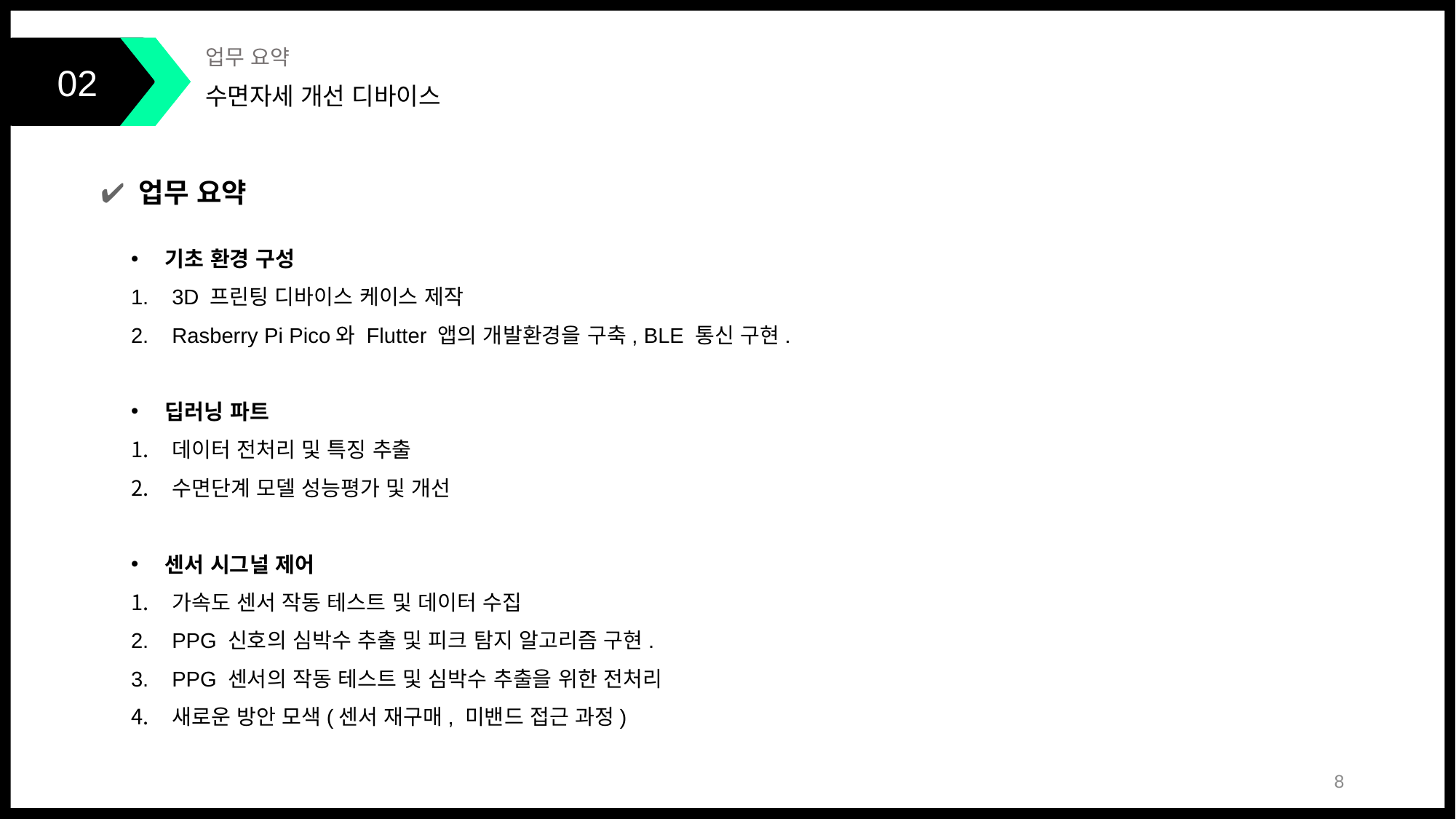

02
업무 요약
수면자세 개선 디바이스
✔ 업무 요약
기초 환경 구성
3D 프린팅 디바이스 케이스 제작
Rasberry Pi Pico와 Flutter 앱의 개발환경을 구축, BLE 통신 구현.

딥러닝 파트
데이터 전처리 및 특징 추출
수면단계 모델 성능평가 및 개선

센서 시그널 제어
가속도 센서 작동 테스트 및 데이터 수집
PPG 신호의 심박수 추출 및 피크 탐지 알고리즘 구현.
PPG 센서의 작동 테스트 및 심박수 추출을 위한 전처리
새로운 방안 모색(센서 재구매, 미밴드 접근 과정)

8